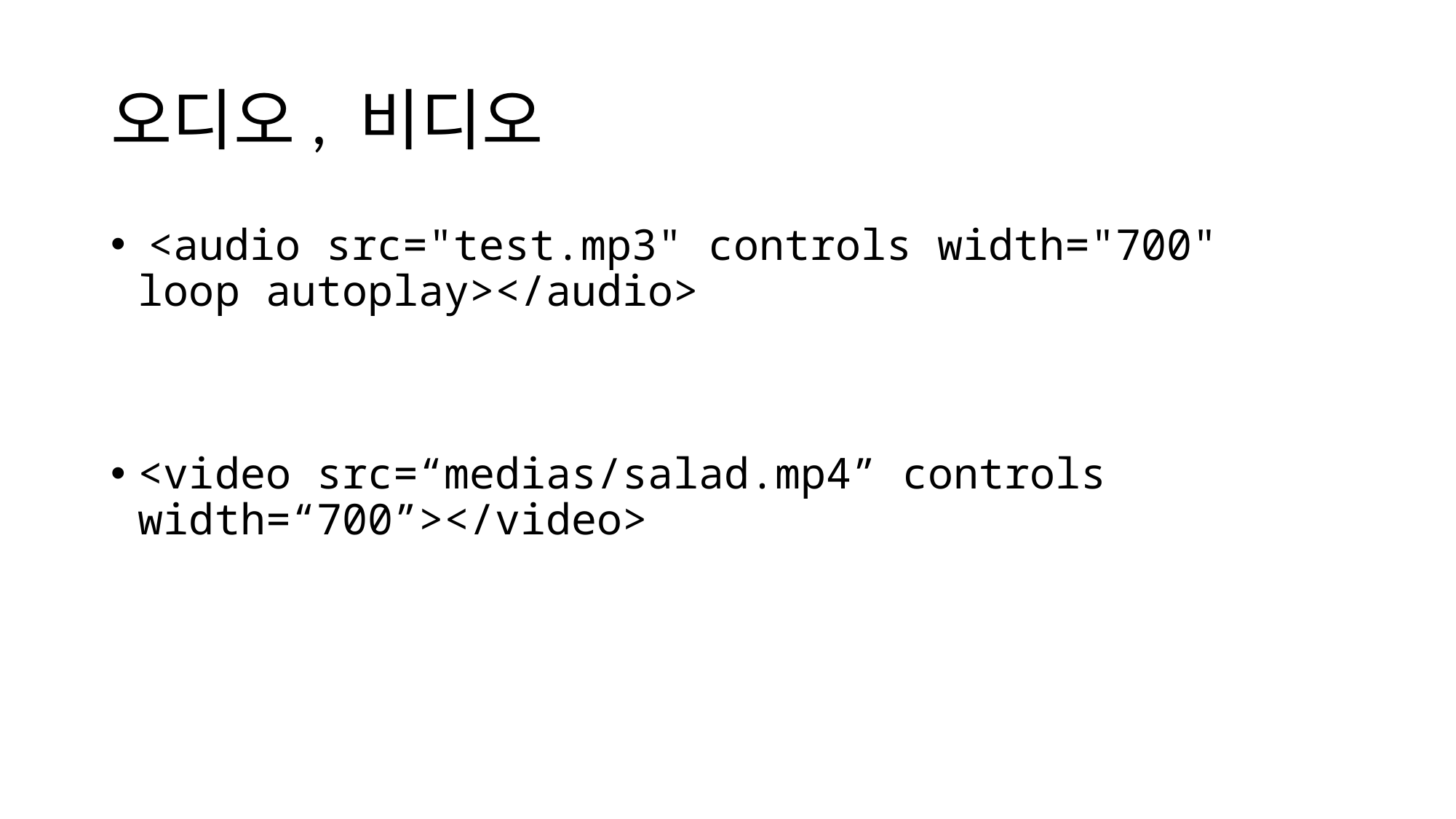

# 오디오, 비디오
 <audio src="test.mp3" controls width="700" loop autoplay></audio>

<video src=“medias/salad.mp4” controls width=“700”></video>